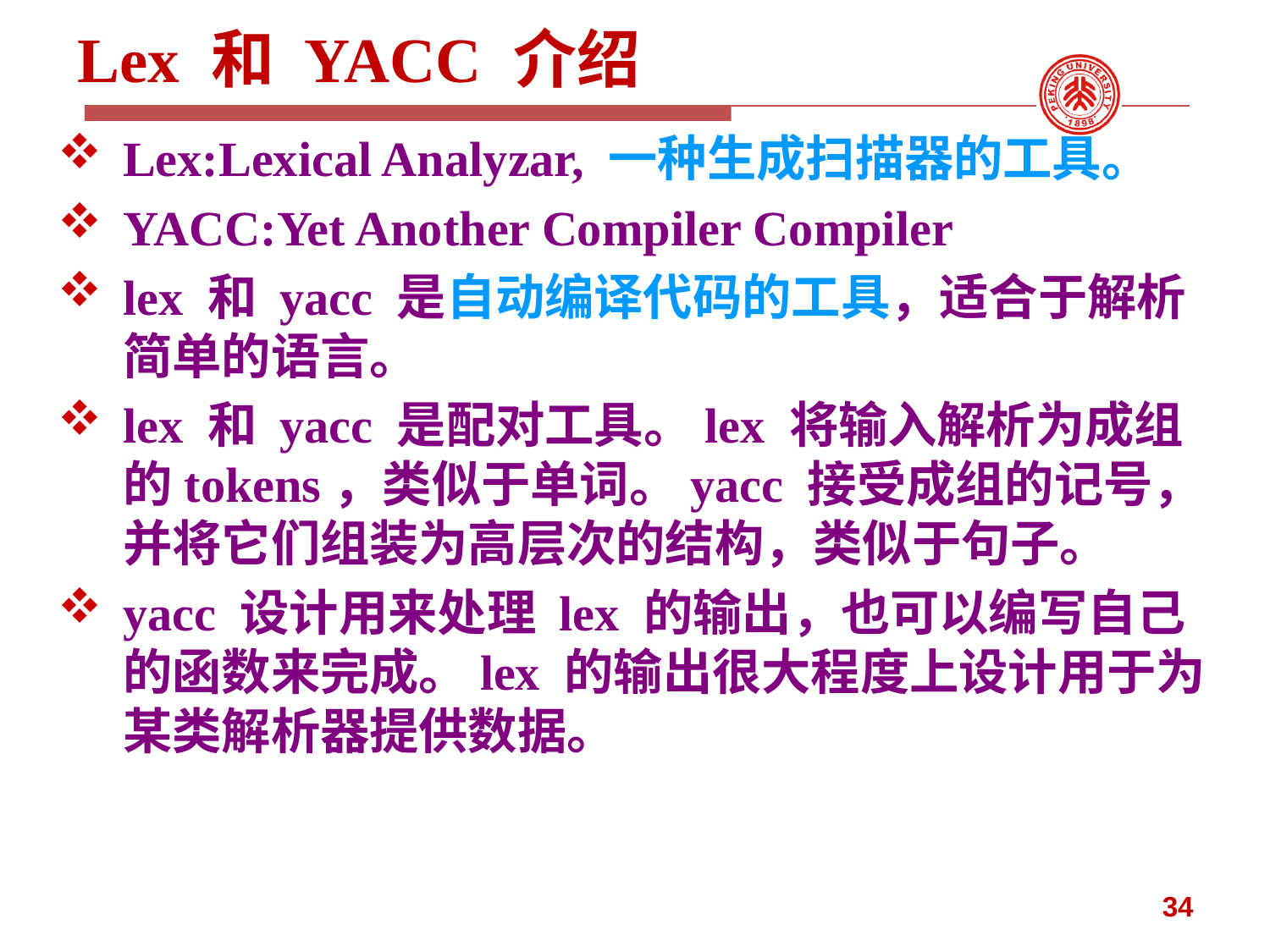

# Lex 和 YACC 介绍
Lex:Lexical Analyzar, 一种生成扫描器的工具。
YACC:Yet Another Compiler Compiler
lex 和 yacc 是自动编译代码的工具，适合于解析简单的语言。
lex 和 yacc 是配对工具。lex 将输入解析为成组的tokens，类似于单词。yacc 接受成组的记号，并将它们组装为高层次的结构，类似于句子。
yacc 设计用来处理 lex 的输出，也可以编写自己的函数来完成。lex 的输出很大程度上设计用于为某类解析器提供数据。
34